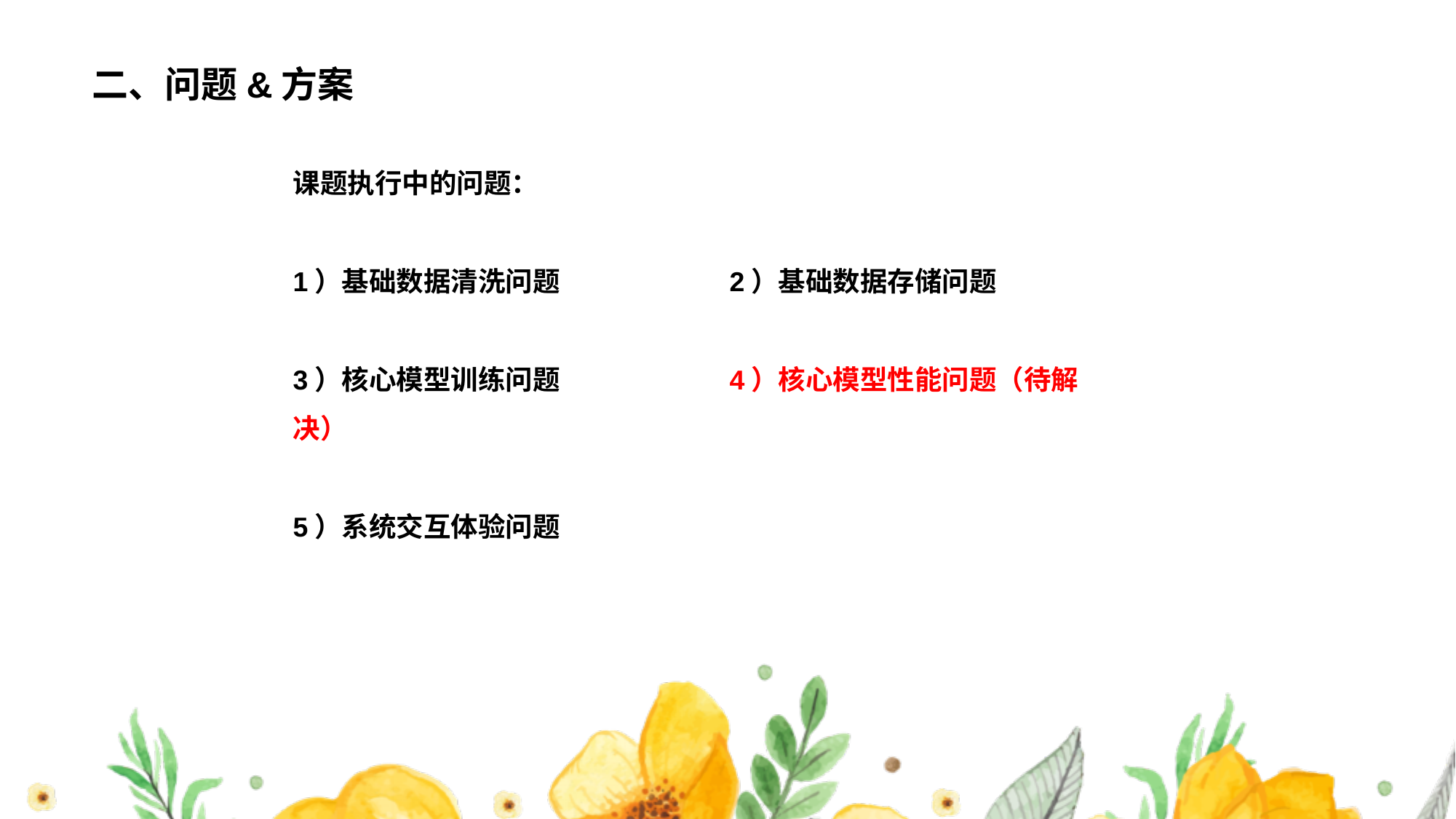

# 二、问题&方案
课题执行中的问题：

1）基础数据清洗问题		2）基础数据存储问题

3）核心模型训练问题		4）核心模型性能问题（待解决）

5）系统交互体验问题